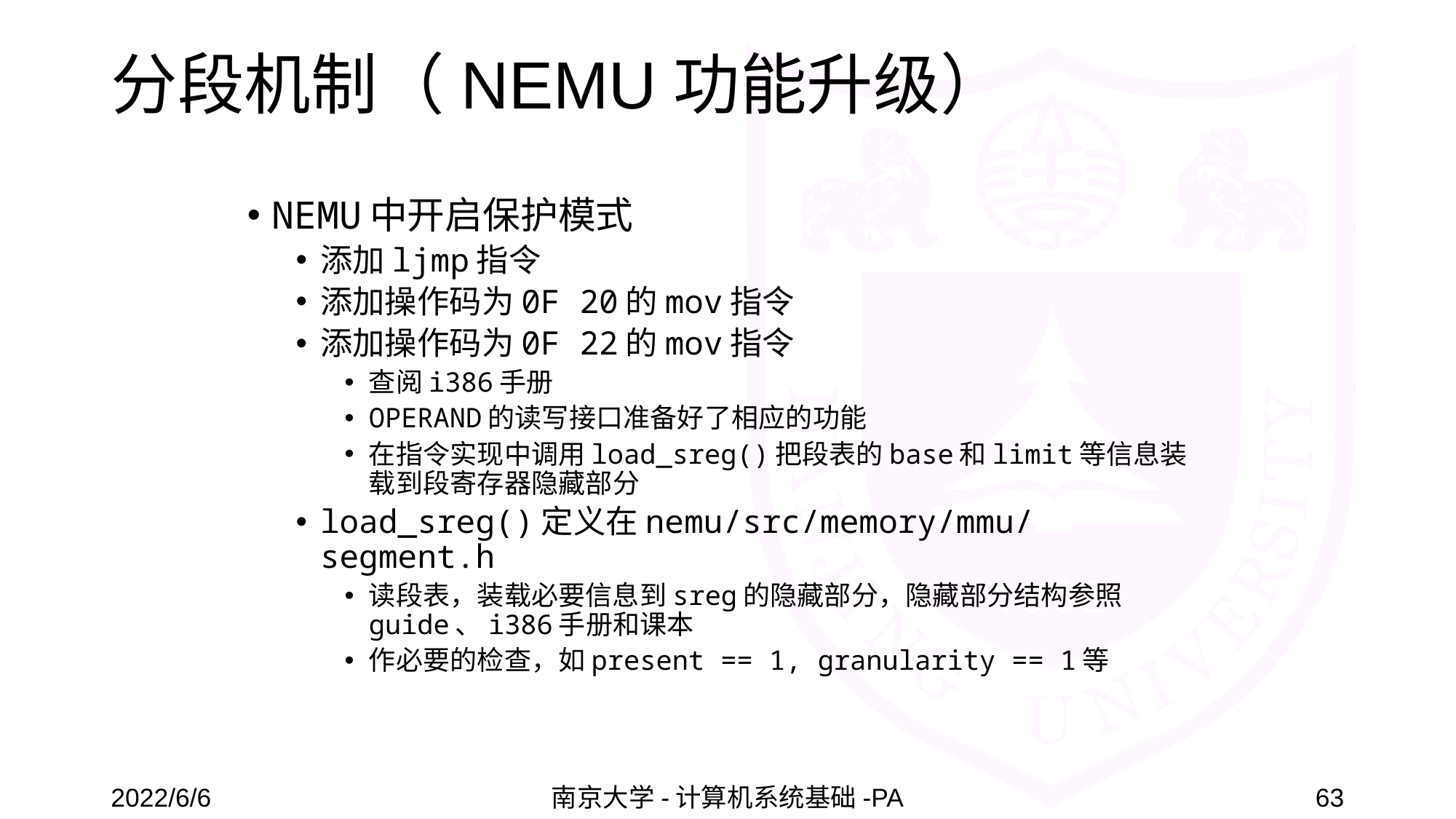

# 分段机制（NEMU功能升级）
NEMU中开启保护模式
添加ljmp指令
添加操作码为0F 20的mov指令
添加操作码为0F 22的mov指令
查阅i386手册
OPERAND的读写接口准备好了相应的功能
在指令实现中调用load_sreg()把段表的base和limit等信息装载到段寄存器隐藏部分
load_sreg()定义在nemu/src/memory/mmu/segment.h
读段表，装载必要信息到sreg的隐藏部分，隐藏部分结构参照guide、i386手册和课本
作必要的检查，如present == 1, granularity == 1等

2022/6/6
南京大学-计算机系统基础-PA
63